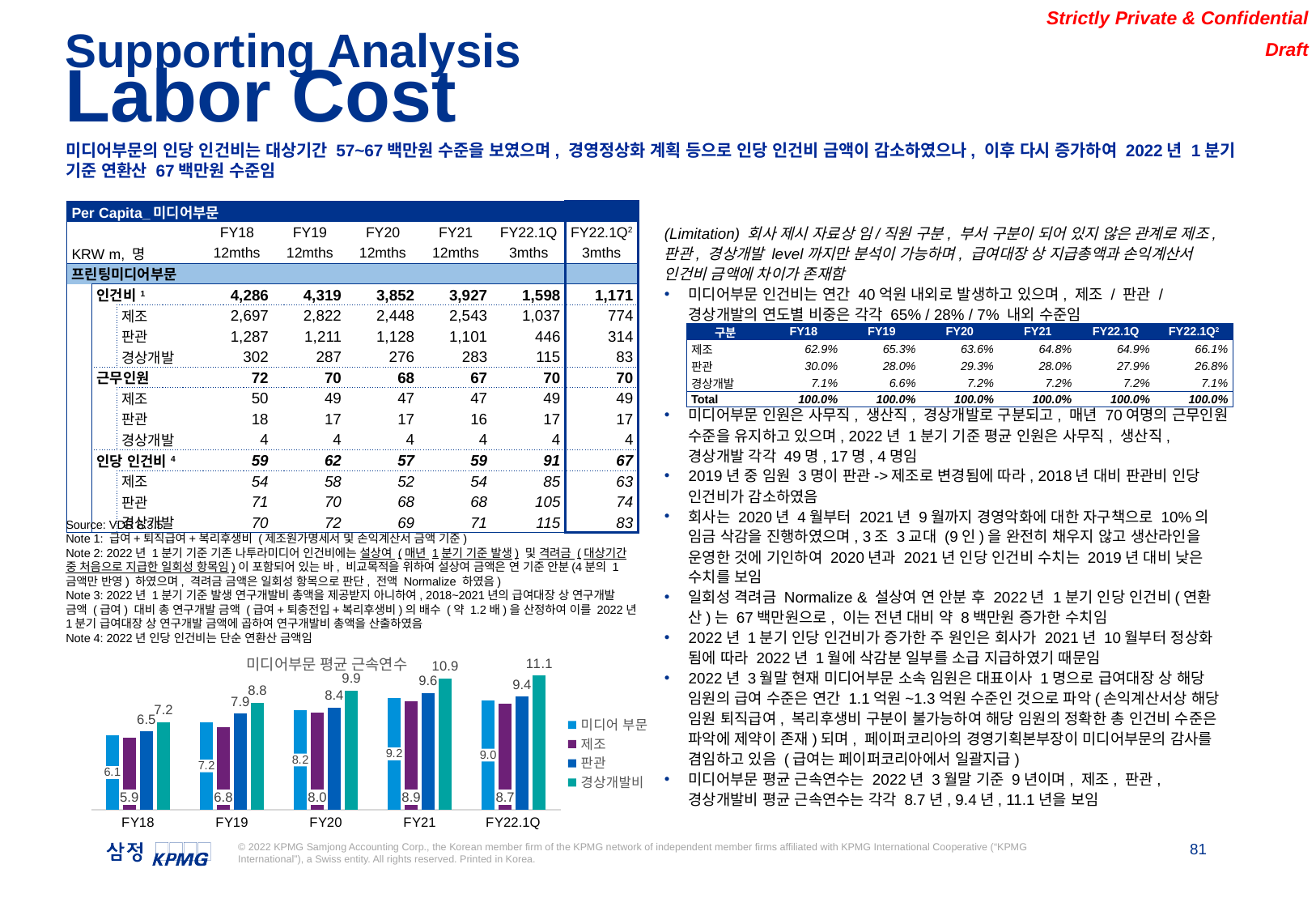

Supporting Analysis
Labor Cost
미디어부문의 인당 인건비는 대상기간 57~67백만원 수준을 보였으며, 경영정상화 계획 등으로 인당 인건비 금액이 감소하였으나, 이후 다시 증가하여 2022년 1분기 기준 연환산 67백만원 수준임
| Per Capita\_미디어부문 |  |  |  |  |  |  |  |  |
| --- | --- | --- | --- | --- | --- | --- | --- | --- |
|  |  |  | FY18 | FY19 | FY20 | FY21 | FY22.1Q | FY22.1Q2 |
| KRW m, 명 |  | KRW m | 12mths | 12mths | 12mths | 12mths | 3mths | 3mths |
| 프린팅미디어부문 |  |  |  |  |  |  |  |  |
|  | 인건비1 |  | 4,286 | 4,319 | 3,852 | 3,927 | 1,598 | 1,171 |
|  |  | 제조 | 2,697 | 2,822 | 2,448 | 2,543 | 1,037 | 774 |
|  |  | 판관 | 1,287 | 1,211 | 1,128 | 1,101 | 446 | 314 |
|  |  | 경상개발 | 302 | 287 | 276 | 283 | 115 | 83 |
|  | 근무인원 |  | 72 | 70 | 68 | 67 | 70 | 70 |
|  |  | 제조 | 50 | 49 | 47 | 47 | 49 | 49 |
|  |  | 판관 | 18 | 17 | 17 | 16 | 17 | 17 |
|  |  | 경상개발 | 4 | 4 | 4 | 4 | 4 | 4 |
|  | 인당 인건비4 |  | 59 | 62 | 57 | 59 | 91 | 67 |
|  |  | 제조 | 54 | 58 | 52 | 54 | 85 | 63 |
|  |  | 판관 | 71 | 70 | 68 | 68 | 105 | 74 |
|  |  | 경상개발 | 70 | 72 | 69 | 71 | 115 | 83 |
(Limitation) 회사 제시 자료상 임/직원 구분, 부서 구분이 되어 있지 않은 관계로 제조, 판관, 경상개발 level까지만 분석이 가능하며, 급여대장 상 지급총액과 손익계산서 인건비 금액에 차이가 존재함
미디어부문 인건비는 연간 40억원 내외로 발생하고 있으며, 제조 / 판관 / 경상개발의 연도별 비중은 각각 65% / 28% / 7% 내외 수준임

미디어부문 인원은 사무직, 생산직, 경상개발로 구분되고, 매년 70여명의 근무인원 수준을 유지하고 있으며, 2022년 1분기 기준 평균 인원은 사무직, 생산직, 경상개발 각각 49명, 17명, 4명임
2019년 중 임원 3명이 판관->제조로 변경됨에 따라, 2018년 대비 판관비 인당 인건비가 감소하였음
회사는 2020년 4월부터 2021년 9월까지 경영악화에 대한 자구책으로 10%의 임금 삭감을 진행하였으며, 3조 3교대 (9인)을 완전히 채우지 않고 생산라인을 운영한 것에 기인하여 2020년과 2021년 인당 인건비 수치는 2019년 대비 낮은 수치를 보임
일회성 격려금 Normalize & 설상여 연 안분 후 2022년 1분기 인당 인건비(연환산)는 67백만원으로, 이는 전년 대비 약 8백만원 증가한 수치임
2022년 1분기 인당 인건비가 증가한 주 원인은 회사가 2021년 10월부터 정상화 됨에 따라 2022년 1월에 삭감분 일부를 소급 지급하였기 때문임
2022년 3월말 현재 미디어부문 소속 임원은 대표이사 1명으로 급여대장 상 해당 임원의 급여 수준은 연간 1.1억원~1.3억원 수준인 것으로 파악(손익계산서상 해당 임원 퇴직급여, 복리후생비 구분이 불가능하여 해당 임원의 정확한 총 인건비 수준은 파악에 제약이 존재)되며, 페이퍼코리아의 경영기획본부장이 미디어부문의 감사를 겸임하고 있음 (급여는 페이퍼코리아에서 일괄지급)
미디어부문 평균 근속연수는 2022년 3월말 기준 9년이며, 제조, 판관, 경상개발비 평균 근속연수는 각각 8.7년, 9.4년, 11.1년을 보임
| 구분 | FY18 | FY19 | FY20 | FY21 | FY22.1Q | FY22.1Q2 |
| --- | --- | --- | --- | --- | --- | --- |
| 제조 | 62.9% | 65.3% | 63.6% | 64.8% | 64.9% | 66.1% |
| 판관 | 30.0% | 28.0% | 29.3% | 28.0% | 27.9% | 26.8% |
| 경상개발 | 7.1% | 6.6% | 7.2% | 7.2% | 7.2% | 7.1% |
| Total | 100.0% | 100.0% | 100.0% | 100.0% | 100.0% | 100.0% |
Source: VDR 6.3.5
Note 1: 급여+퇴직급여+복리후생비 (제조원가명세서 및 손익계산서 금액 기준)
Note 2: 2022년 1분기 기준 기존 나투라미디어 인건비에는 설상여 (매년 1분기 기준 발생) 및 격려금 (대상기간 중 처음으로 지급한 일회성 항목임)이 포함되어 있는 바, 비교목적을 위하여 설상여 금액은 연 기준 안분(4분의 1 금액만 반영) 하였으며, 격려금 금액은 일회성 항목으로 판단, 전액 Normalize 하였음)
Note 3: 2022년 1분기 기준 발생 연구개발비 총액을 제공받지 아니하여, 2018~2021년의 급여대장 상 연구개발 금액 (급여) 대비 총 연구개발 금액 (급여+퇴충전입+복리후생비)의 배수 (약 1.2배)을 산정하여 이를 2022년 1분기 급여대장 상 연구개발 금액에 곱하여 연구개발비 총액을 산출하였음
Note 4: 2022년 인당 인건비는 단순 연환산 금액임

### Chart: 미디어부문 평균 근속연수

| Category | 미디어 부문 | 제조 | 판관 | 경상개발비 |
|---|---|---|---|---|
| FY18 | 6.146129230575216 | 5.940164383561642 | 6.452622940470929 | 7.243624868282404 |
| FY19 | 7.2229472415421965 | 6.831544379808595 | 7.943579996067379 | 8.847260273972601 |
| FY20 | 8.22382853965526 | 8.0171051677901 | 8.421585720215857 | 9.850000000000001 |
| FY21 | 9.223575973660417 | 8.941763759567106 | 9.639690538718147 | 10.85 |
| FY22.1Q | 9.024853228962819 | 8.73720995247414 | 9.366478646253022 | 11.096575342465753 |